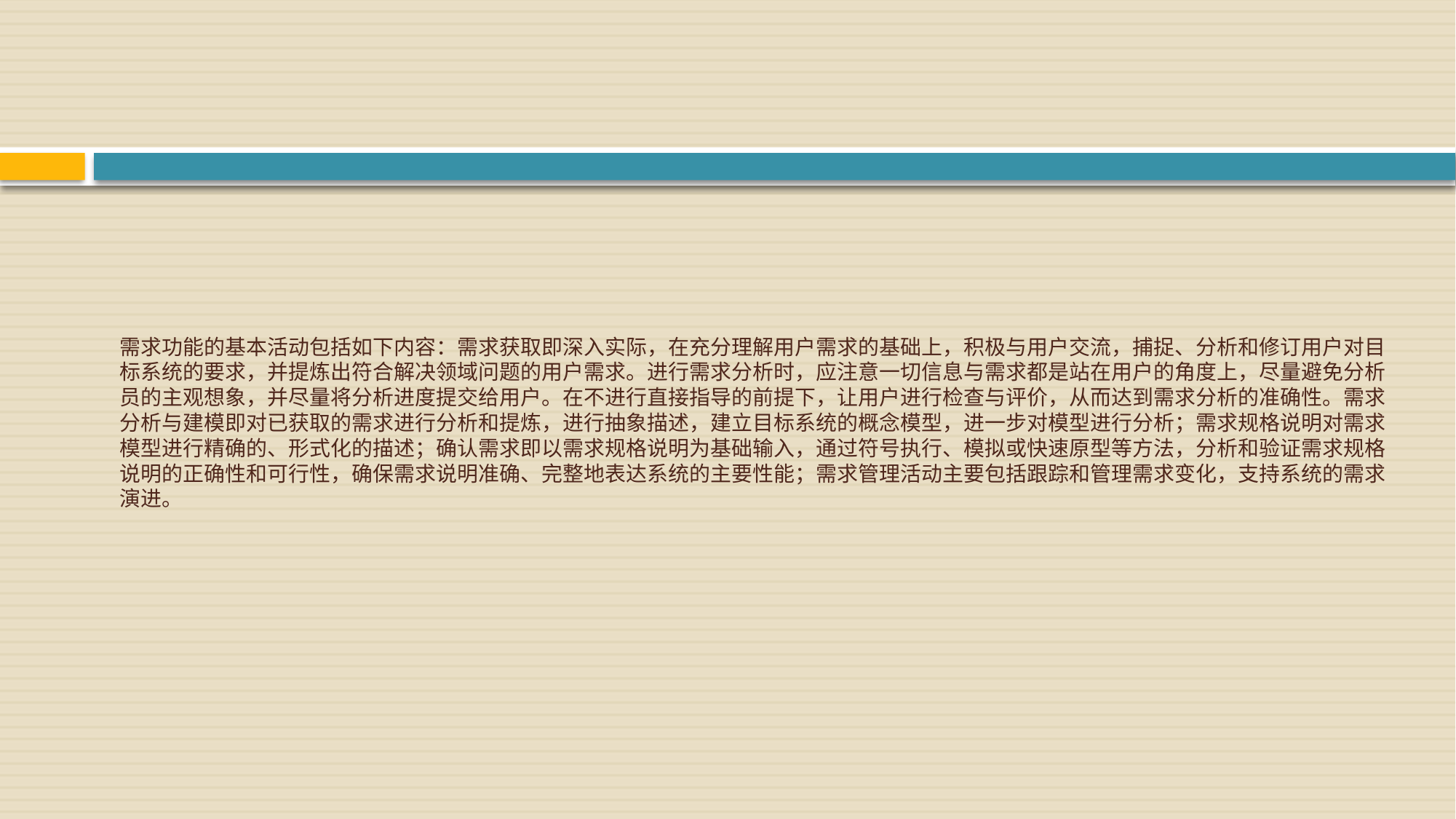

# 需求功能的基本活动包括如下内容：需求获取即深入实际，在充分理解用户需求的基础上，积极与用户交流，捕捉、分析和修订用户对目标系统的要求，并提炼出符合解决领域问题的用户需求。进行需求分析时，应注意一切信息与需求都是站在用户的角度上，尽量避免分析员的主观想象，并尽量将分析进度提交给用户。在不进行直接指导的前提下，让用户进行检查与评价，从而达到需求分析的准确性。需求分析与建模即对已获取的需求进行分析和提炼，进行抽象描述，建立目标系统的概念模型，进一步对模型进行分析；需求规格说明对需求模型进行精确的、形式化的描述；确认需求即以需求规格说明为基础输入，通过符号执行、模拟或快速原型等方法，分析和验证需求规格说明的正确性和可行性，确保需求说明准确、完整地表达系统的主要性能；需求管理活动主要包括跟踪和管理需求变化，支持系统的需求演进。